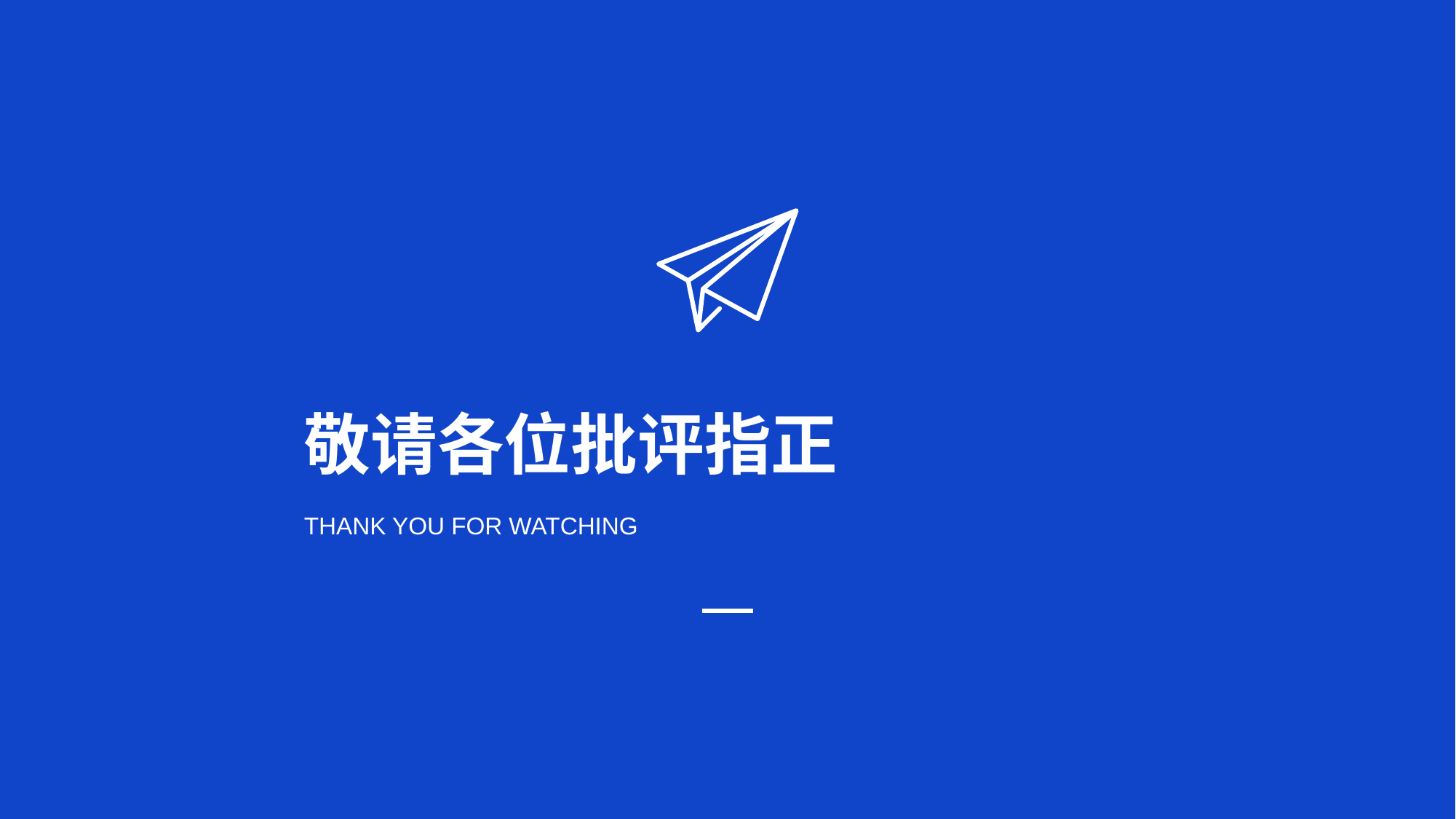

敬请各位批评指正
THANK YOU FOR WATCHING
合作QQ： 243001978